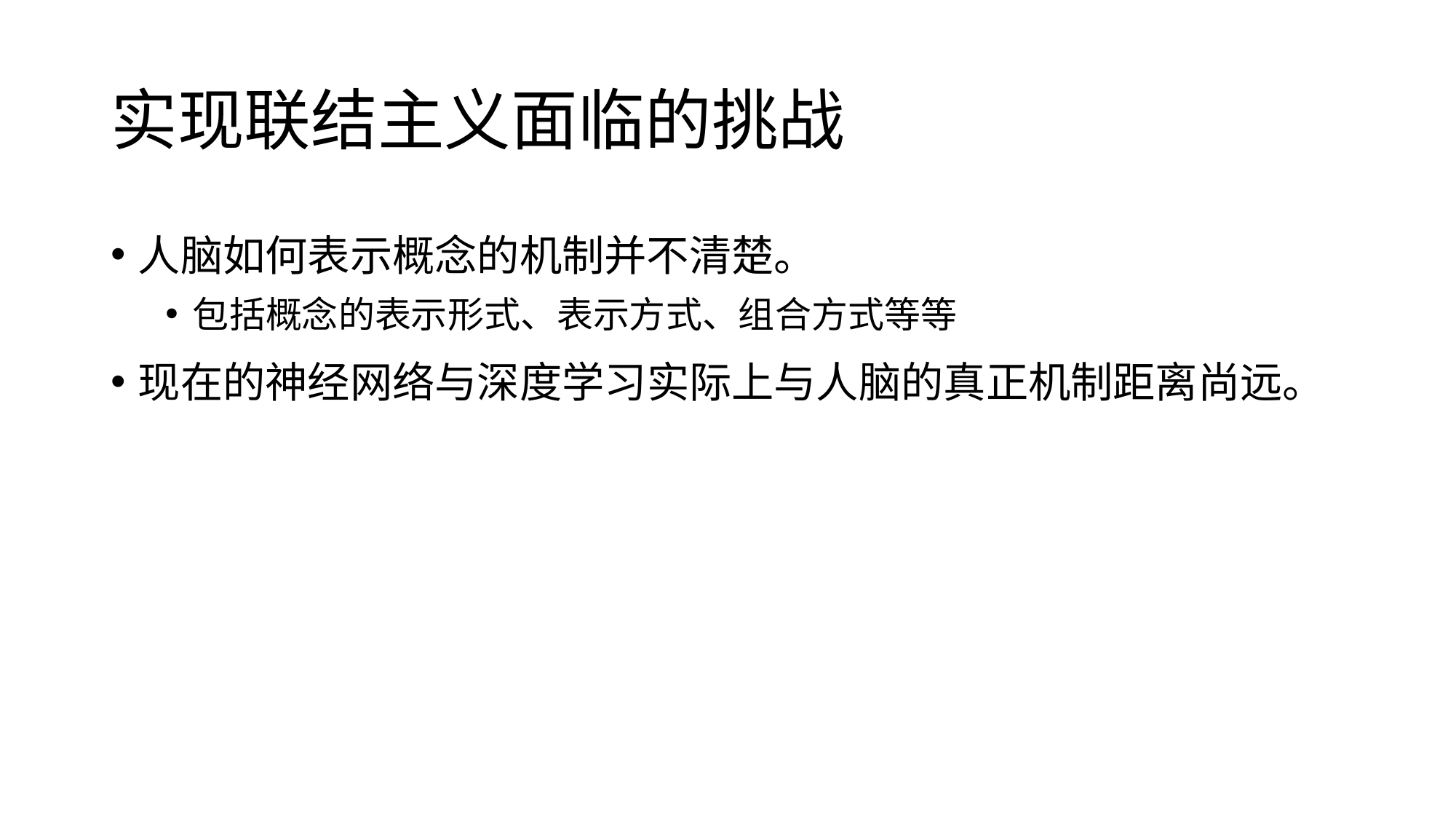

# 实现联结主义面临的挑战
人脑如何表示概念的机制并不清楚。
包括概念的表示形式、表示方式、组合方式等等
现在的神经网络与深度学习实际上与人脑的真正机制距离尚远。